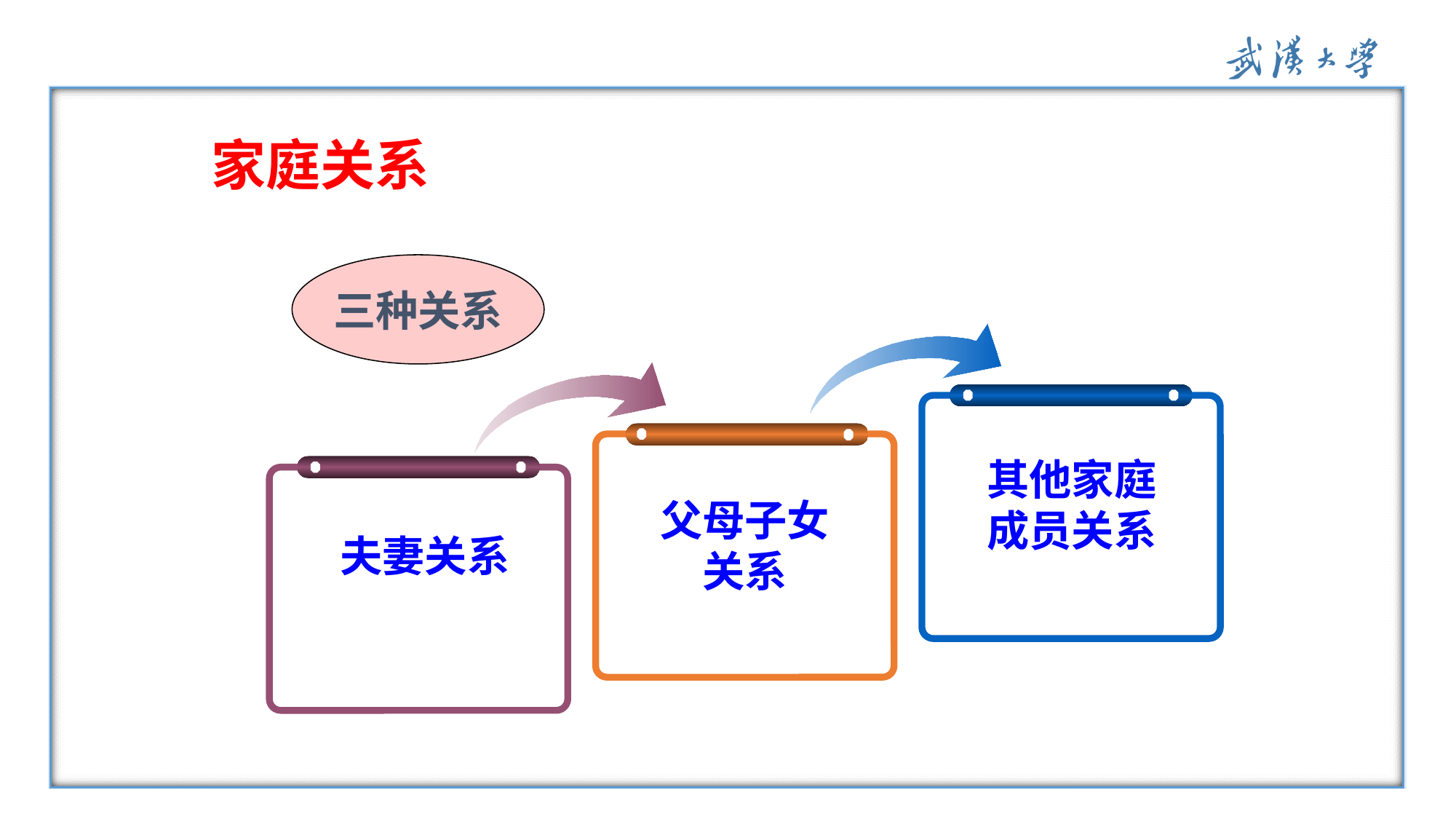

家庭关系

三种关系

其他家庭
成员关系

 夫妻关系

父母子女
关系